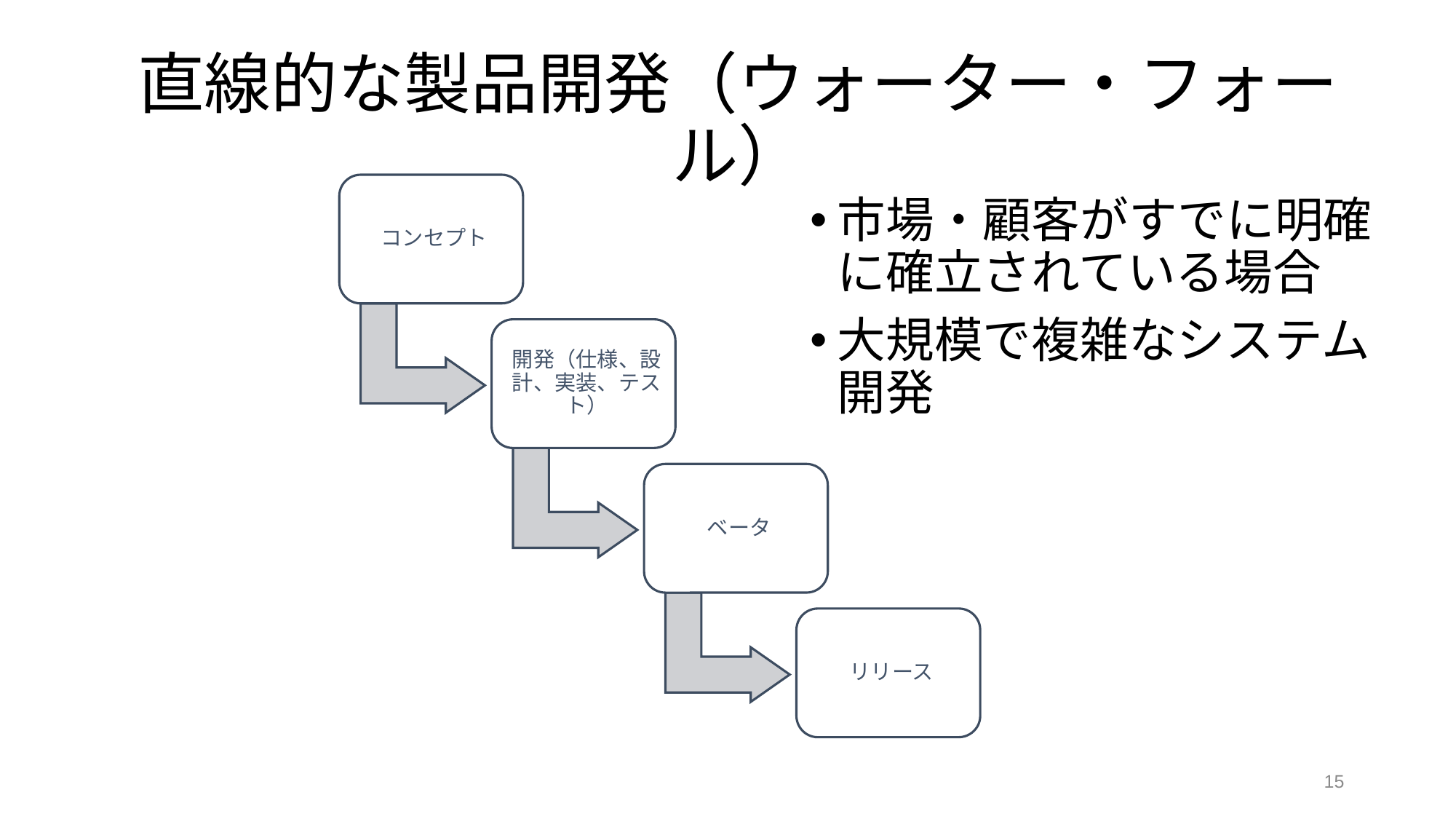

# 直線的な製品開発（ウォーター・フォール）
コンセプト
開発（仕様、設計、実装、テスト）
ベータ
リリース
市場・顧客がすでに明確に確立されている場合
大規模で複雑なシステム開発

15